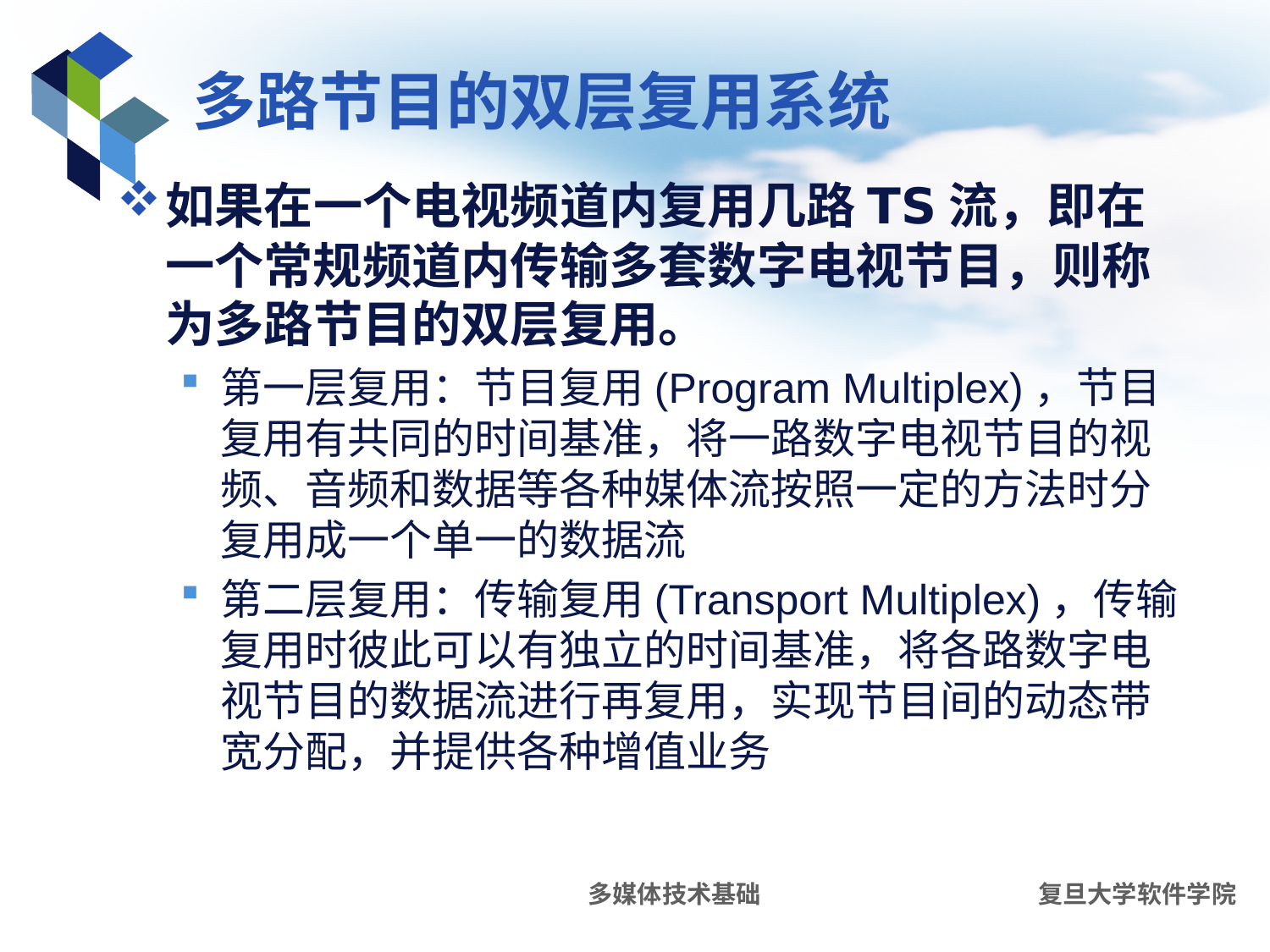

# 多路节目的双层复用系统
如果在一个电视频道内复用几路TS流，即在一个常规频道内传输多套数字电视节目，则称为多路节目的双层复用。
第一层复用：节目复用(Program Multiplex)，节目复用有共同的时间基准，将一路数字电视节目的视频、音频和数据等各种媒体流按照一定的方法时分复用成一个单一的数据流
第二层复用：传输复用(Transport Multiplex)，传输复用时彼此可以有独立的时间基准，将各路数字电视节目的数据流进行再复用，实现节目间的动态带宽分配，并提供各种增值业务
多媒体技术基础